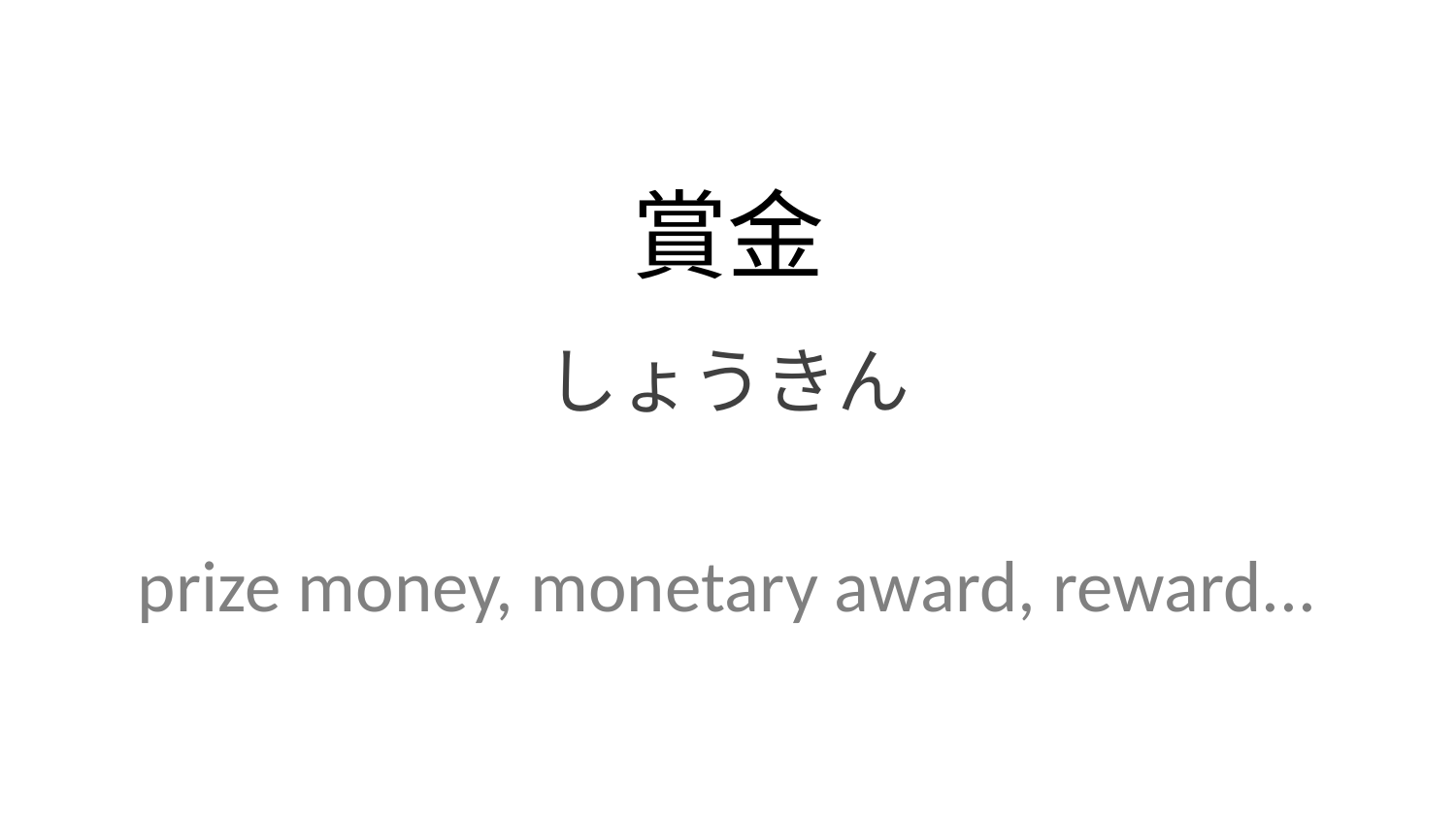

賞金

しょうきん
prize money, monetary award, reward...